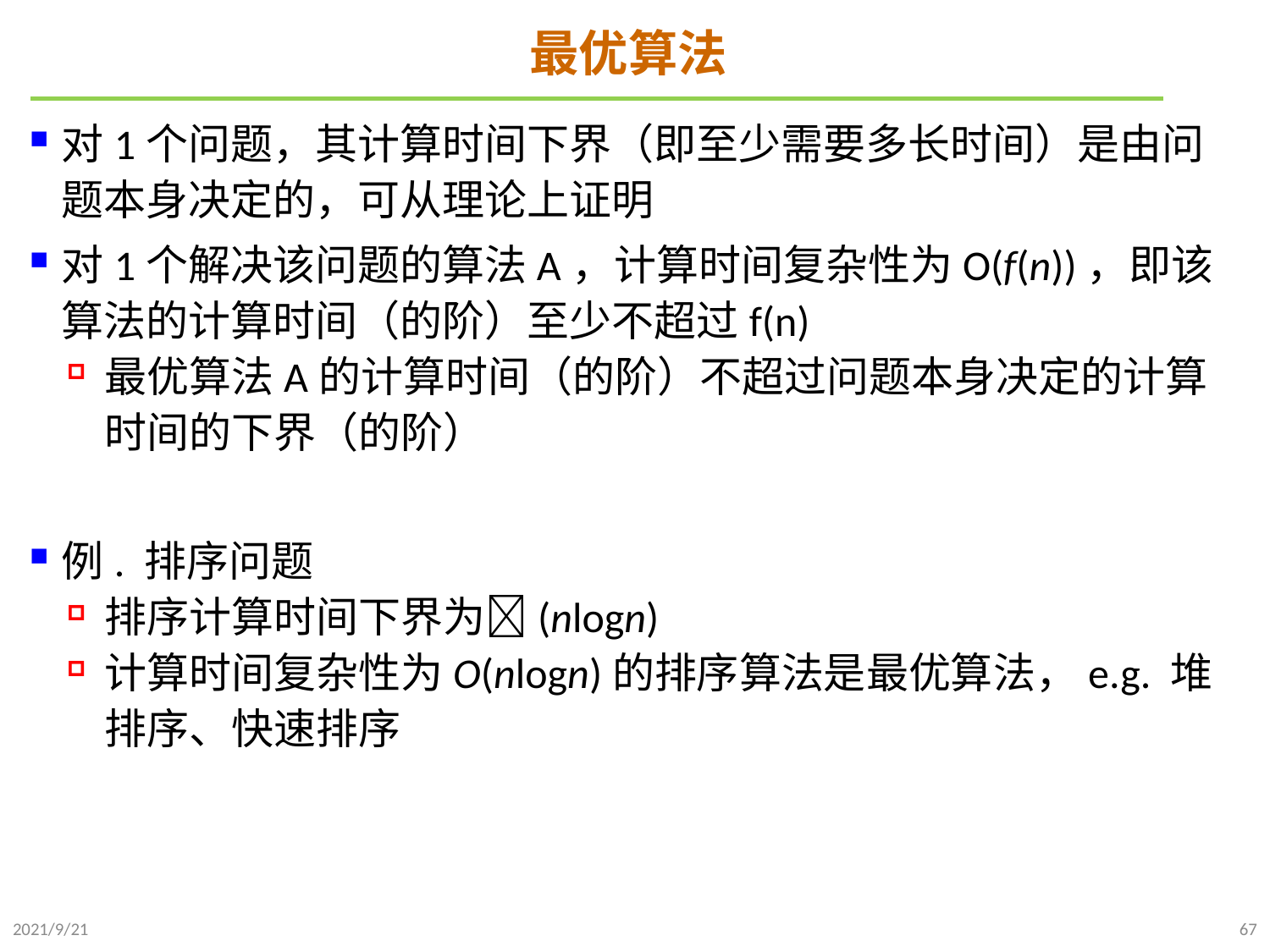

# 最优算法
对1个问题，其计算时间下界（即至少需要多长时间）是由问题本身决定的，可从理论上证明
对1个解决该问题的算法A，计算时间复杂性为O(f(n))，即该算法的计算时间（的阶）至少不超过f(n)
最优算法A的计算时间（的阶）不超过问题本身决定的计算时间的下界（的阶）

例. 排序问题
排序计算时间下界为Ω(nlogn)
计算时间复杂性为O(nlogn)的排序算法是最优算法，e.g. 堆排序、快速排序

2021/9/21
67